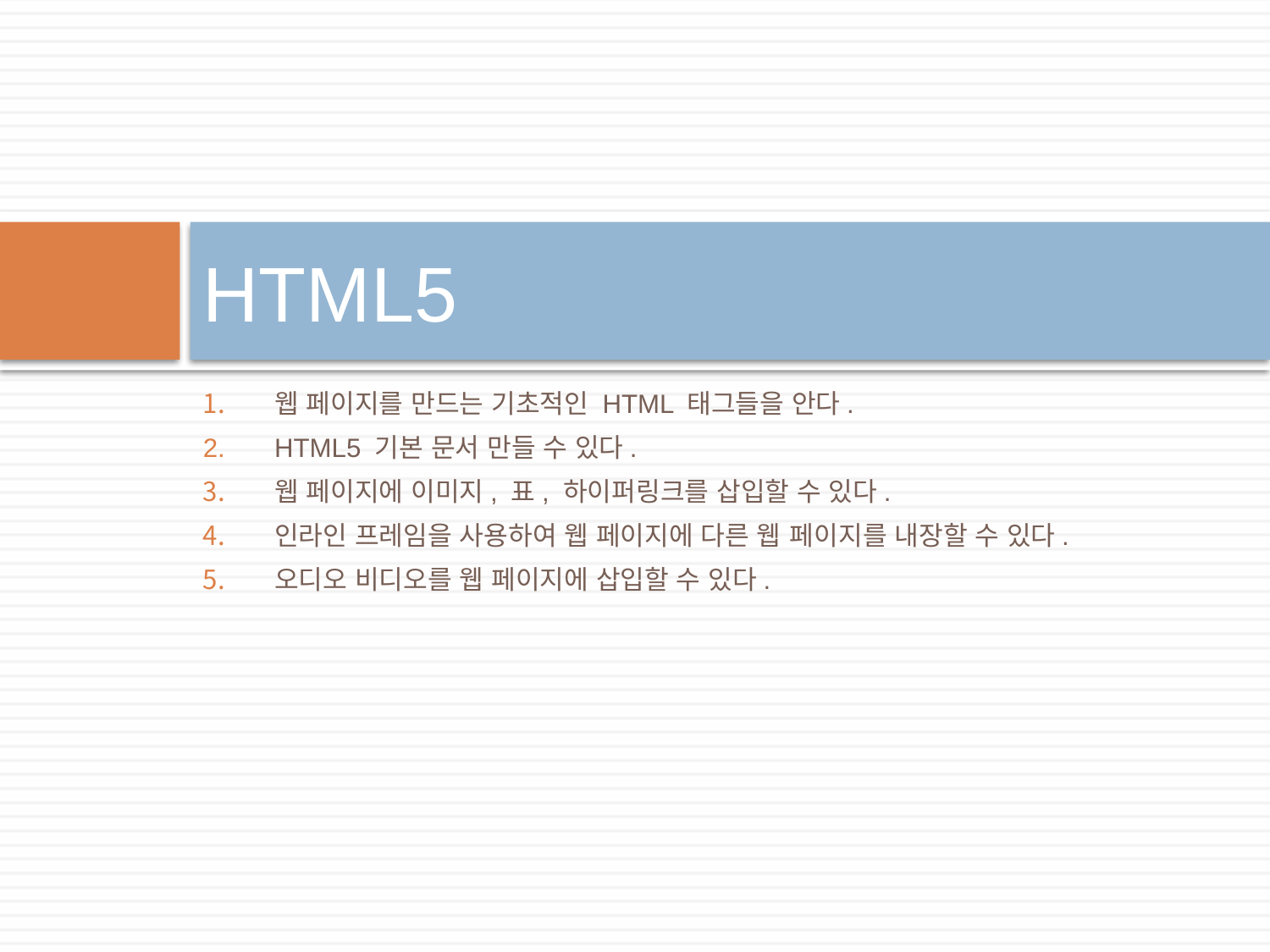

# HTML5
웹 페이지를 만드는 기초적인 HTML 태그들을 안다.
HTML5 기본 문서 만들 수 있다.
웹 페이지에 이미지, 표, 하이퍼링크를 삽입할 수 있다.
인라인 프레임을 사용하여 웹 페이지에 다른 웹	 페이지를 내장할 수 있다.
오디오 비디오를 웹 페이지에 삽입할 수 있다.